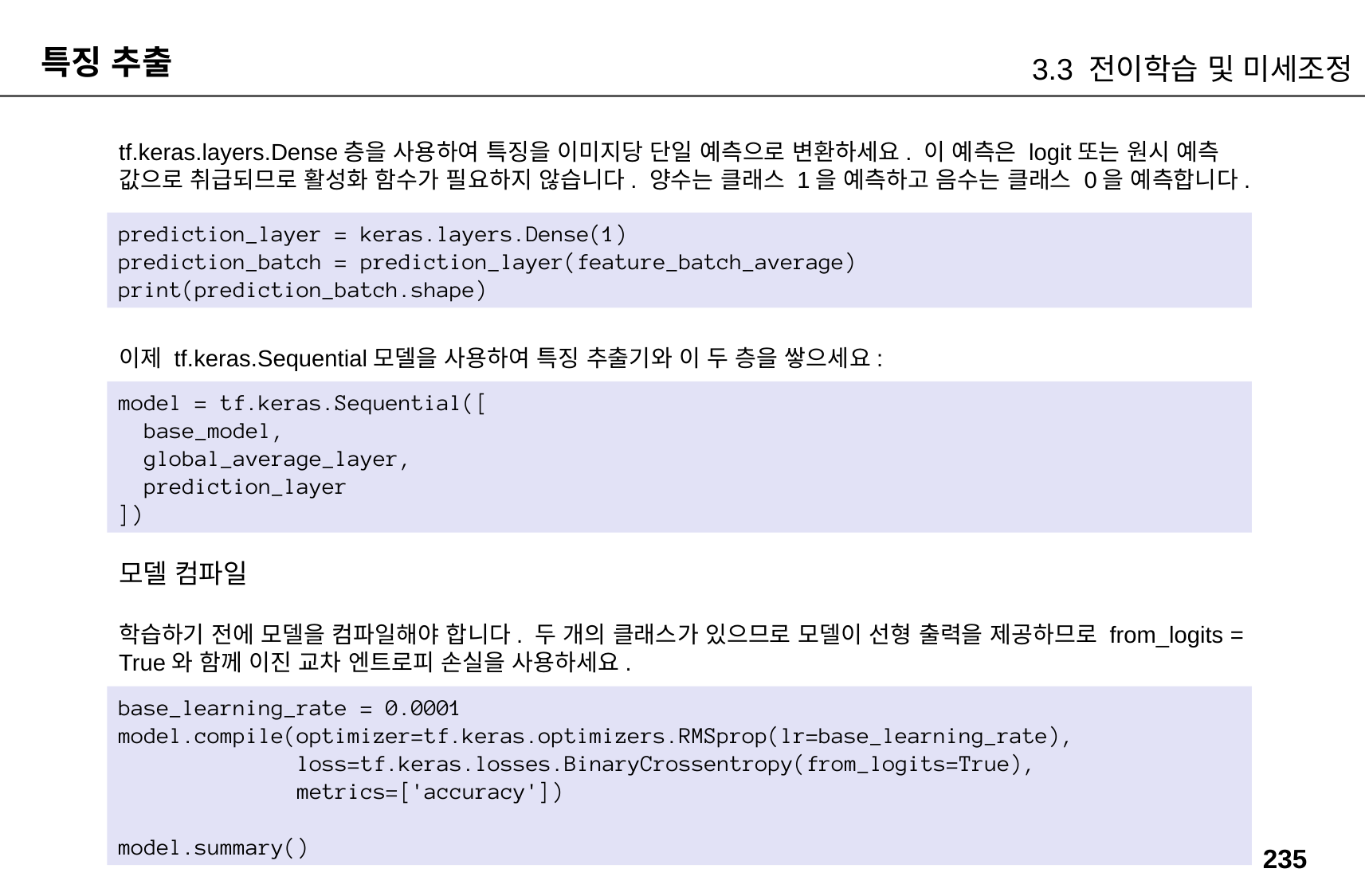

특징 추출
3.3 전이학습 및 미세조정
tf.keras.layers.Dense층을 사용하여 특징을 이미지당 단일 예측으로 변환하세요. 이 예측은 logit또는 원시 예측 값으로 취급되므로 활성화 함수가 필요하지 않습니다. 양수는 클래스 1을 예측하고 음수는 클래스 0을 예측합니다.
prediction_layer = keras.layers.Dense(1)
prediction_batch = prediction_layer(feature_batch_average)
print(prediction_batch.shape)
이제 tf.keras.Sequential모델을 사용하여 특징 추출기와 이 두 층을 쌓으세요:
model = tf.keras.Sequential([
  base_model,
  global_average_layer,
  prediction_layer
])
모델 컴파일

학습하기 전에 모델을 컴파일해야 합니다. 두 개의 클래스가 있으므로 모델이 선형 출력을 제공하므로 from_logits = True와 함께 이진 교차 엔트로피 손실을 사용하세요.
base_learning_rate = 0.0001
model.compile(optimizer=tf.keras.optimizers.RMSprop(lr=base_learning_rate),
              loss=tf.keras.losses.BinaryCrossentropy(from_logits=True),
              metrics=['accuracy'])

model.summary()